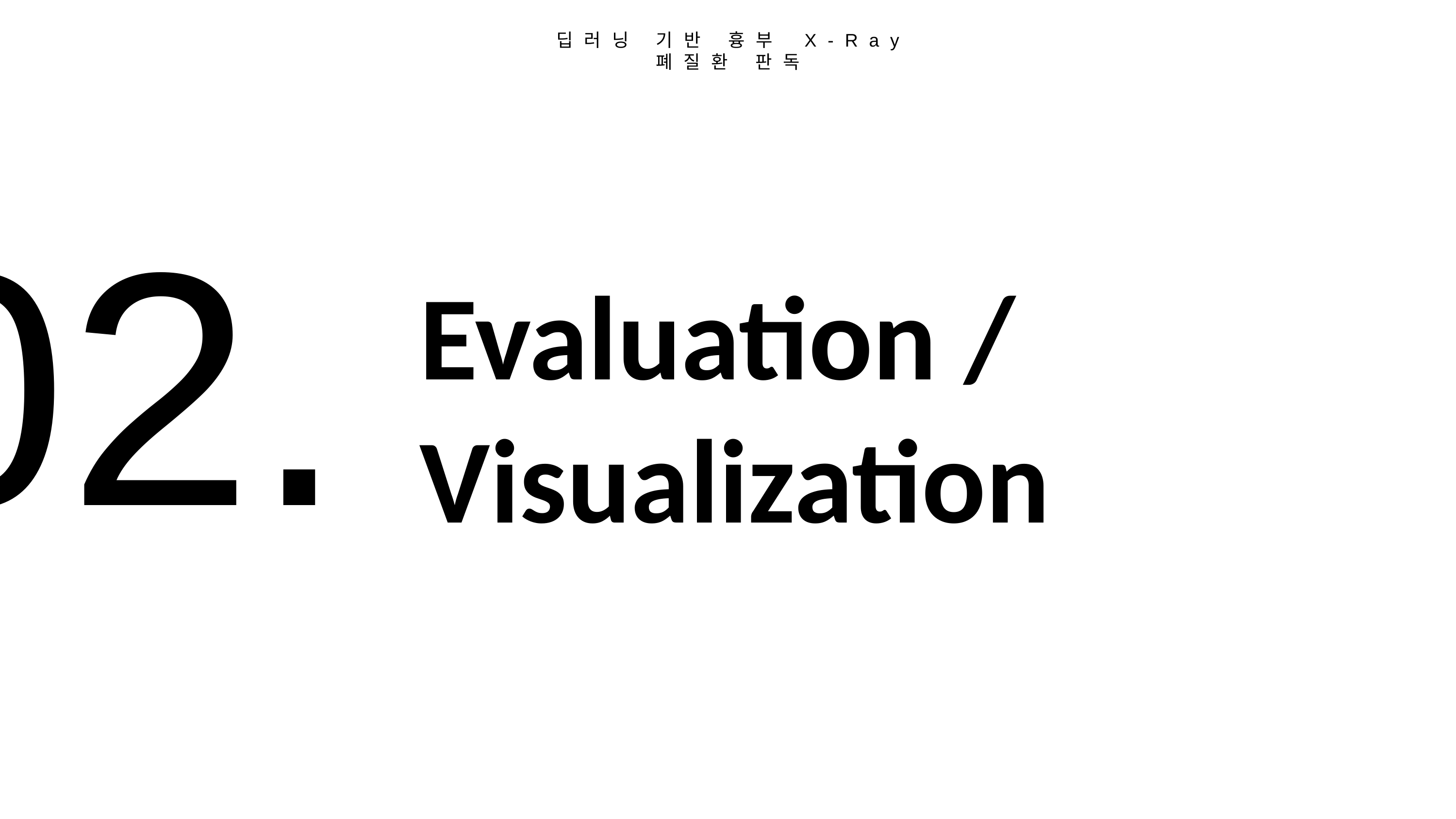

딥러닝 기반 흉부 X-Ray
폐질환 판독
02.
Evaluation / Visualization